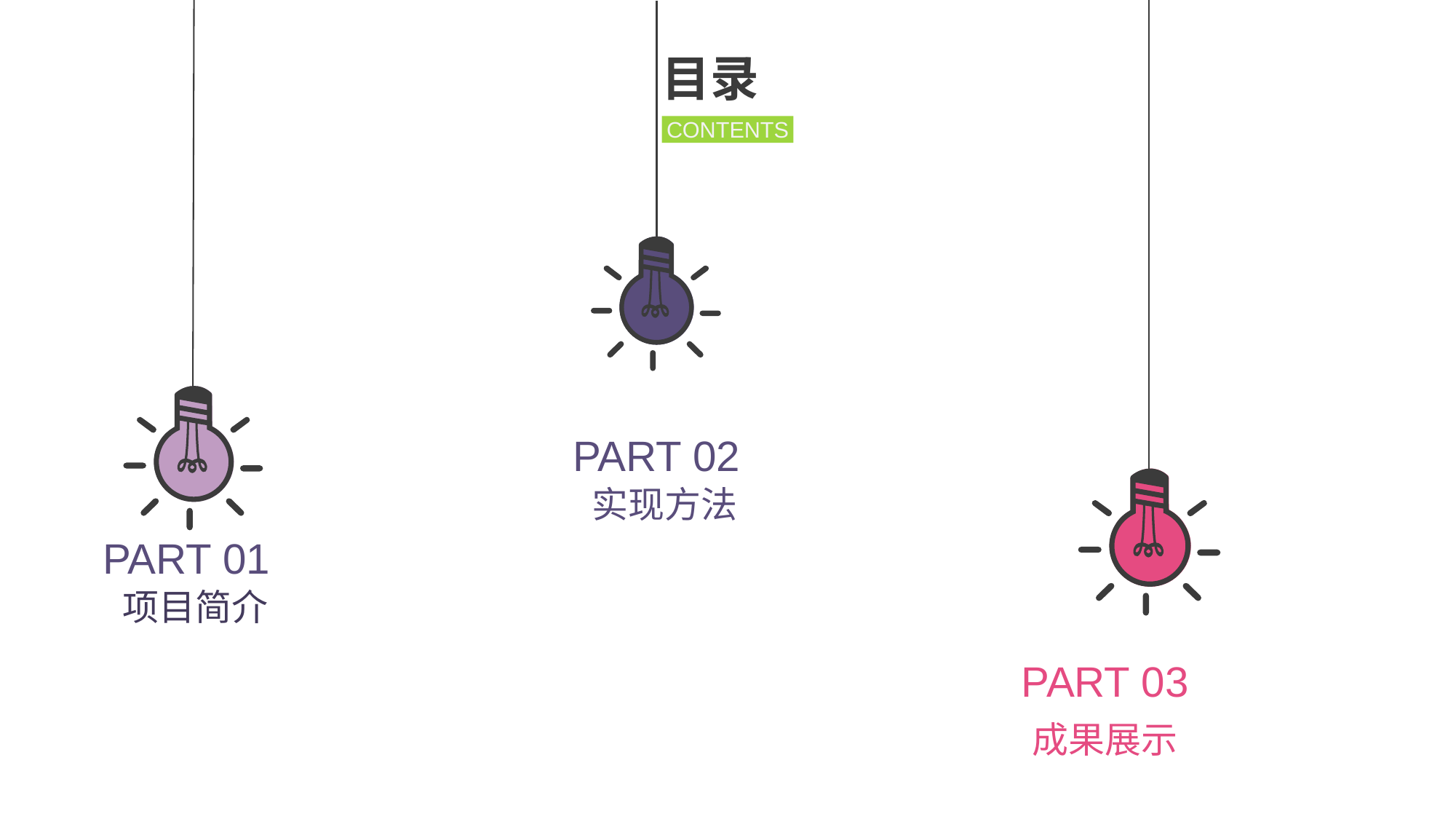

目录
CONTENTS
PART 02
实现方法
PART 01
项目简介
PART 03
成果展示